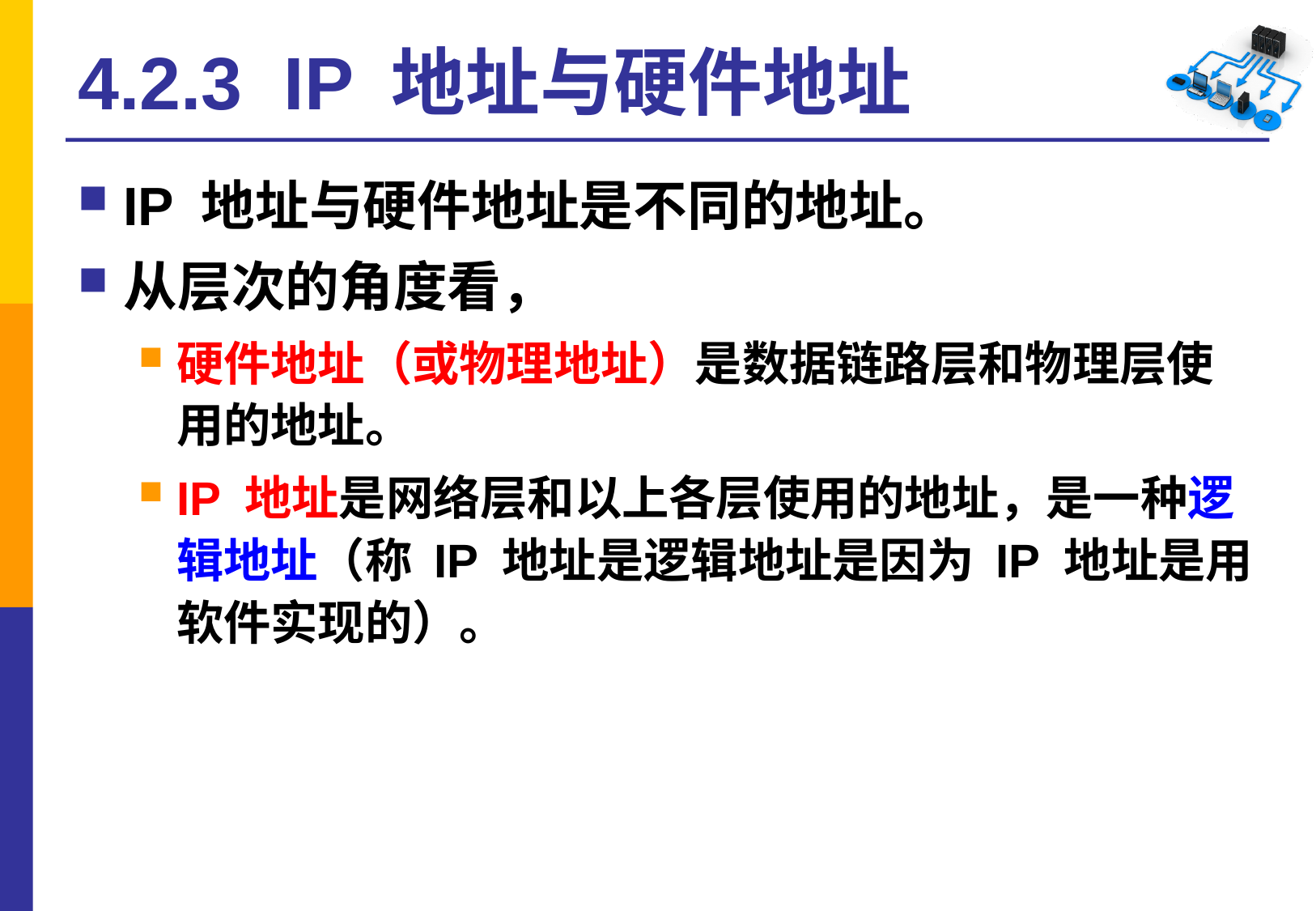

# 4.2.3  IP 地址与硬件地址
IP 地址与硬件地址是不同的地址。
从层次的角度看，
硬件地址（或物理地址）是数据链路层和物理层使用的地址。
IP 地址是网络层和以上各层使用的地址，是一种逻辑地址（称 IP 地址是逻辑地址是因为 IP 地址是用软件实现的）。